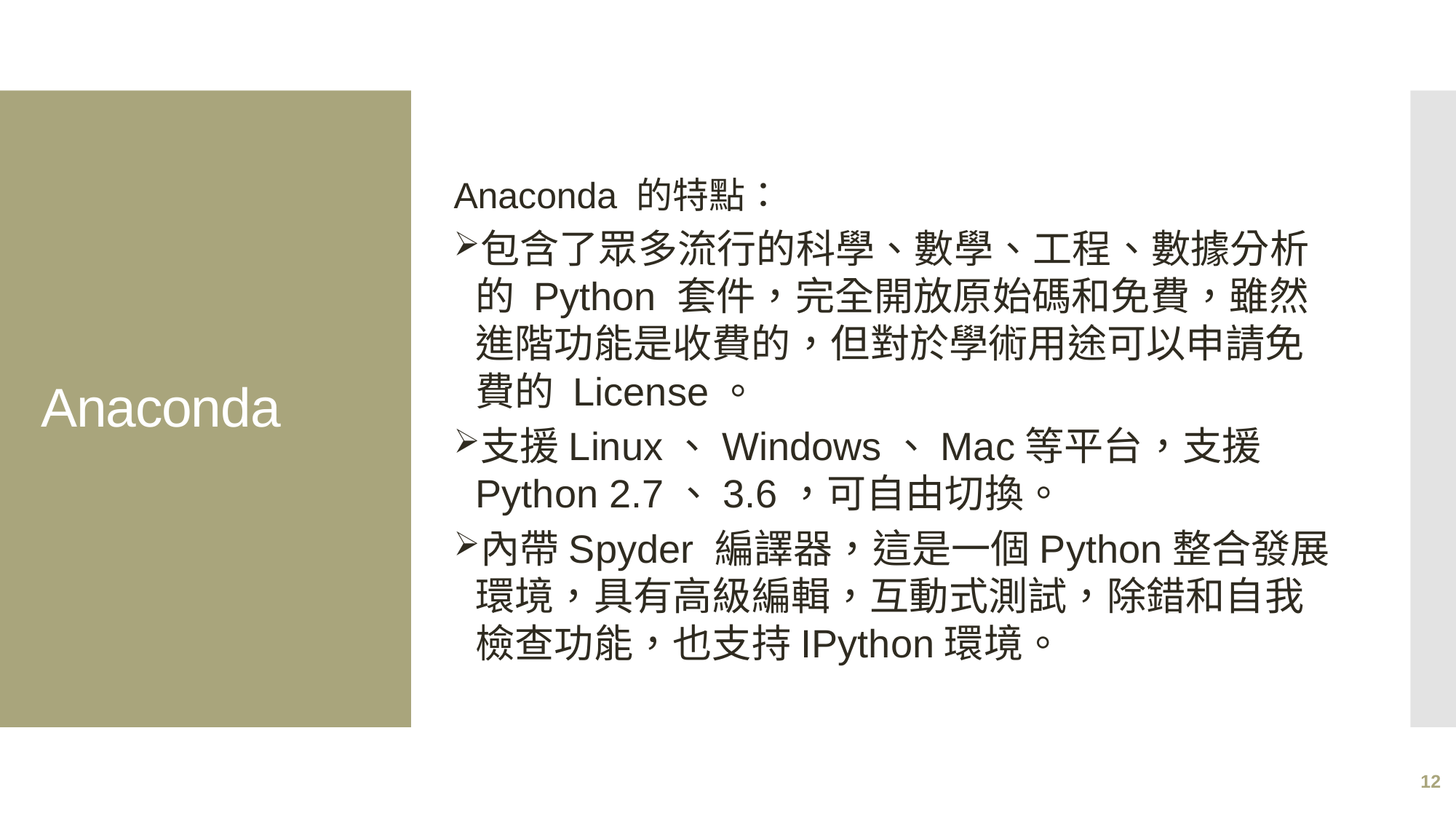

# Anaconda
Anaconda 的特點：
包含了眾多流行的科學、數學、工程、數據分析的 Python 套件，完全開放原始碼和免費，雖然進階功能是收費的，但對於學術用途可以申請免費的 License。
支援Linux、Windows、Mac等平台，支援 Python 2.7、3.6，可自由切換。
內帶Spyder 編譯器，這是一個Python整合發展環境，具有高級編輯，互動式測試，除錯和自我檢查功能，也支持IPython環境。
12